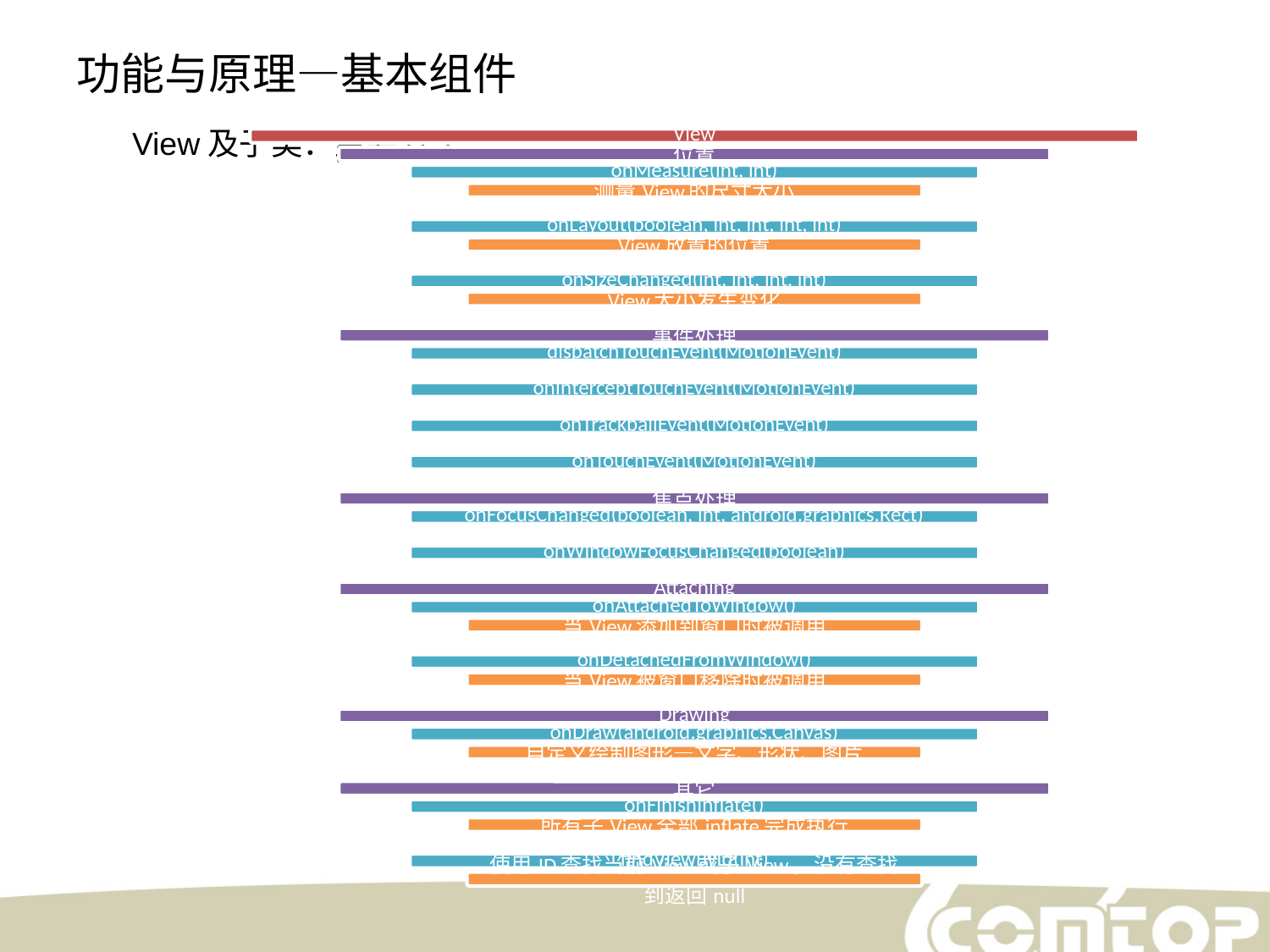

功能与原理—基本组件
View及子类：主要方法
View
位置
onMeasure(int, int)
onLayout(boolean, int, int, int, int)
事件处理
onSizeChanged(int, int, int, int)
onDraw(android.graphics.Canvas)
焦点处理
Attaching
Drawing
dispatchTouchEvent(MotionEvent)
onInterceptTouchEvent(MotionEvent)
onTrackballEvent(MotionEvent)
onTouchEvent(MotionEvent)
onFocusChanged(boolean, int, android.graphics.Rect)
onWindowFocusChanged(boolean)
onAttachedToWindow()
onDetachedFromWindow()
测量View的尺寸大小
View放置的位置
View大小发生变化
其它
onFinishInflate()
findViewById(int)
所有子View全部inflate完成执行
使用ID查找当前View或子View，没有查找到返回null
自定义绘制图形—文字、形状、图片
当View添加到窗口时被调用
当View被窗口移除时被调用